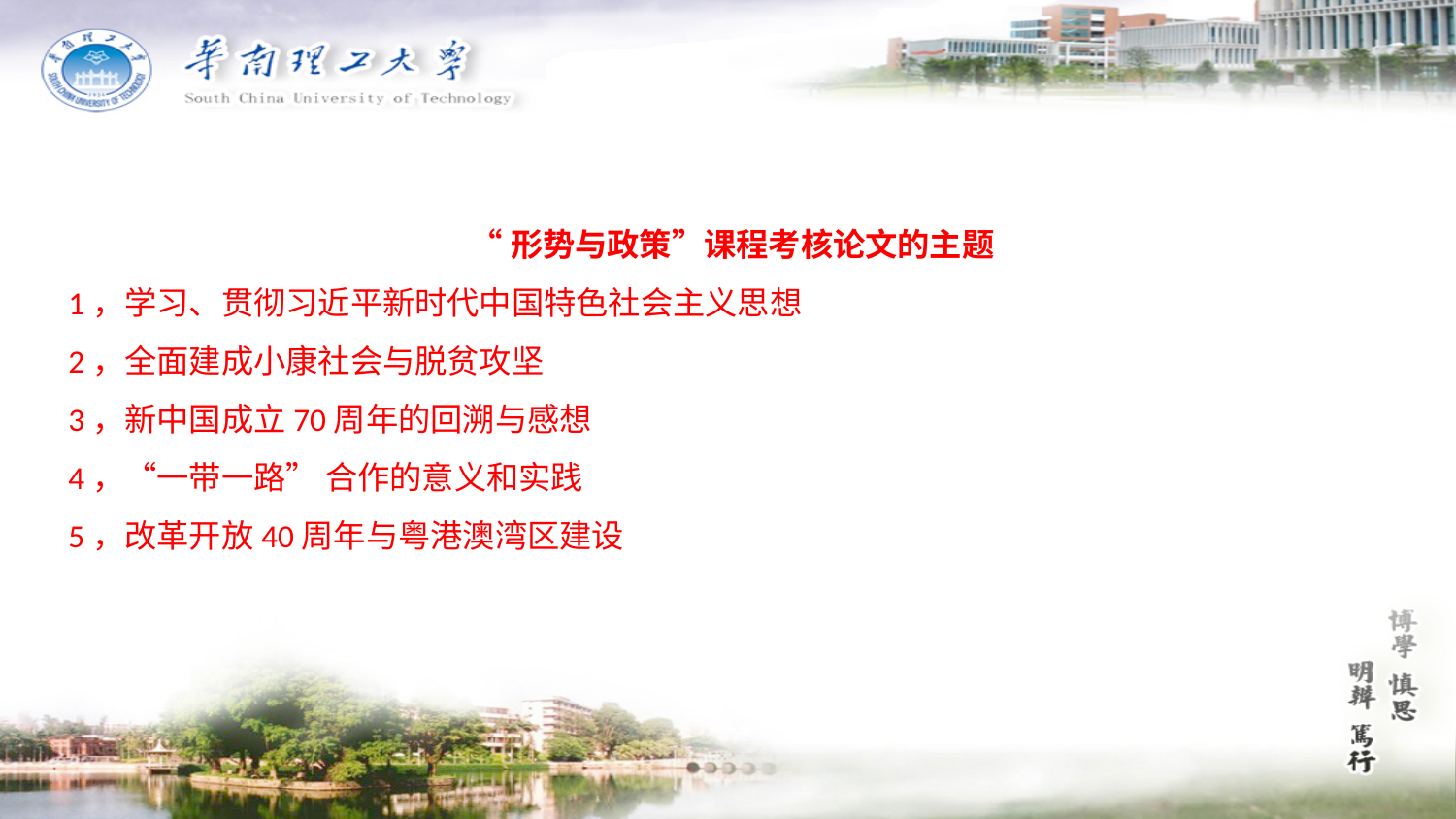

“形势与政策”课程考核论文的主题
1，学习、贯彻习近平新时代中国特色社会主义思想
2，全面建成小康社会与脱贫攻坚
3，新中国成立70周年的回溯与感想
4，“一带一路” 合作的意义和实践
5，改革开放40周年与粤港澳湾区建设